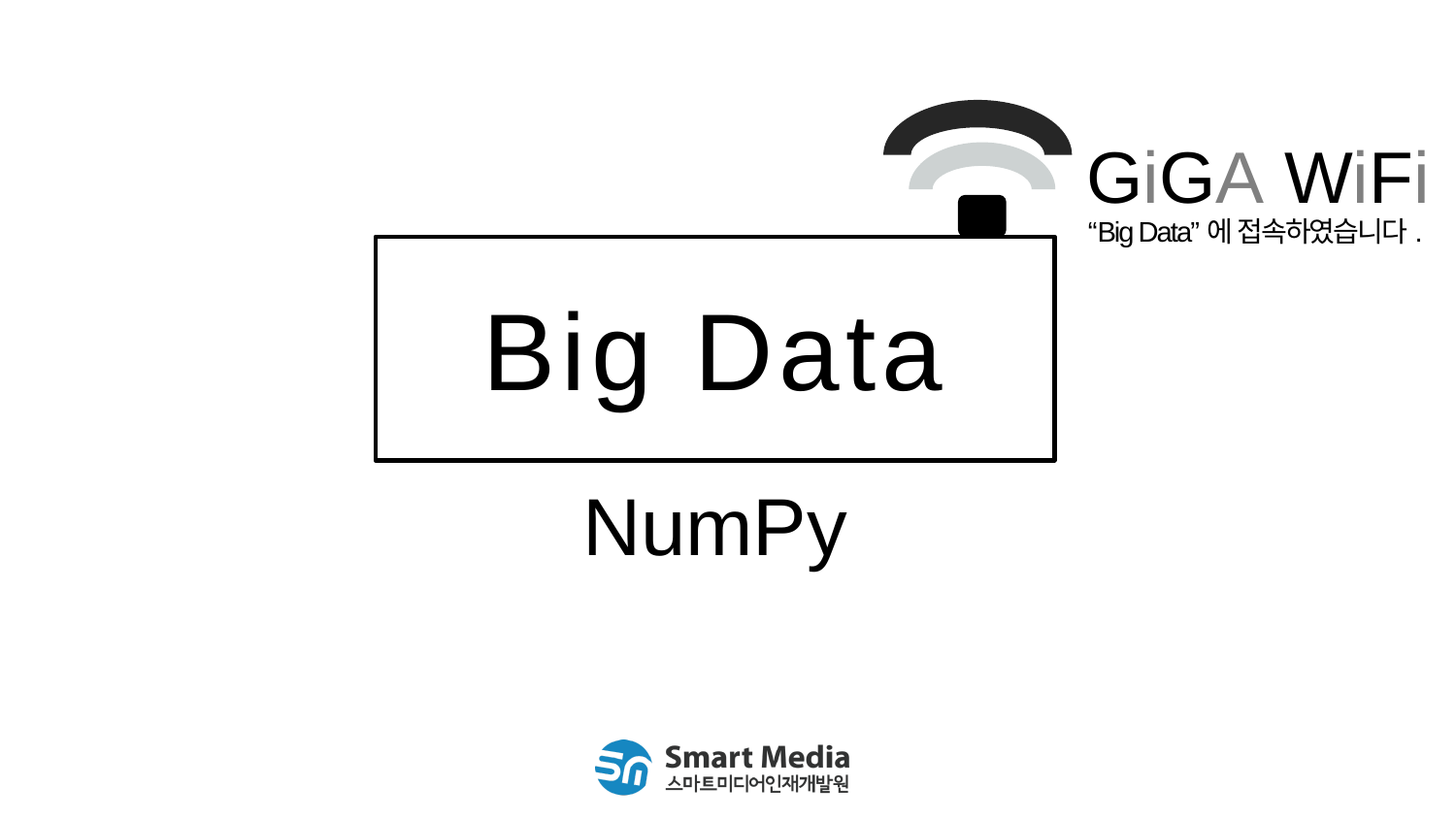

GiGA WiFi

“Big Data”에 접속하였습니다.

Big Data
NumPy